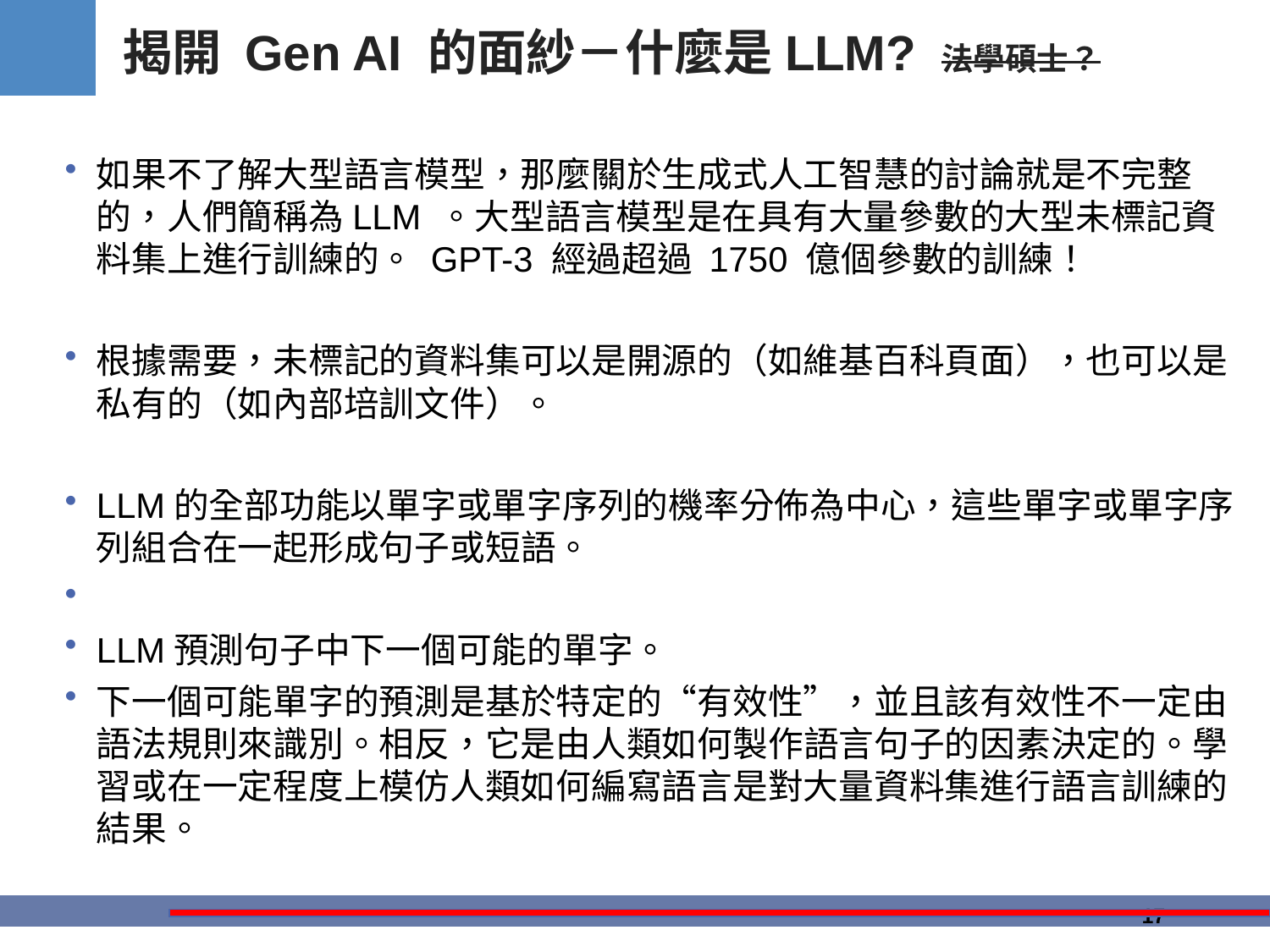

# 揭開 Gen AI 的面紗－什麼是LLM? 法學碩士？
如果不了解大型語言模型，那麼關於生成式人工智慧的討論就是不完整的，人們簡稱為LLM 。大型語言模型是在具有大量參數的大型未標記資料集上進行訓練的。 GPT-3 經過超過 1750 億個參數的訓練！

根據需要，未標記的資料集可以是開源的（如維基百科頁面），也可以是私有的（如內部培訓文件）。

LLM的全部功能以單字或單字序列的機率分佈為中心，這些單字或單字序列組合在一起形成句子或短語。

LLM預測句子中下一個可能的單字。
下一個可能單字的預測是基於特定的“有效性”，並且該有效性不一定由語法規則來識別。相反，它是由人類如何製作語言句子的因素決定的。學習或在一定程度上模仿人類如何編寫語言是對大量資料集進行語言訓練的結果。